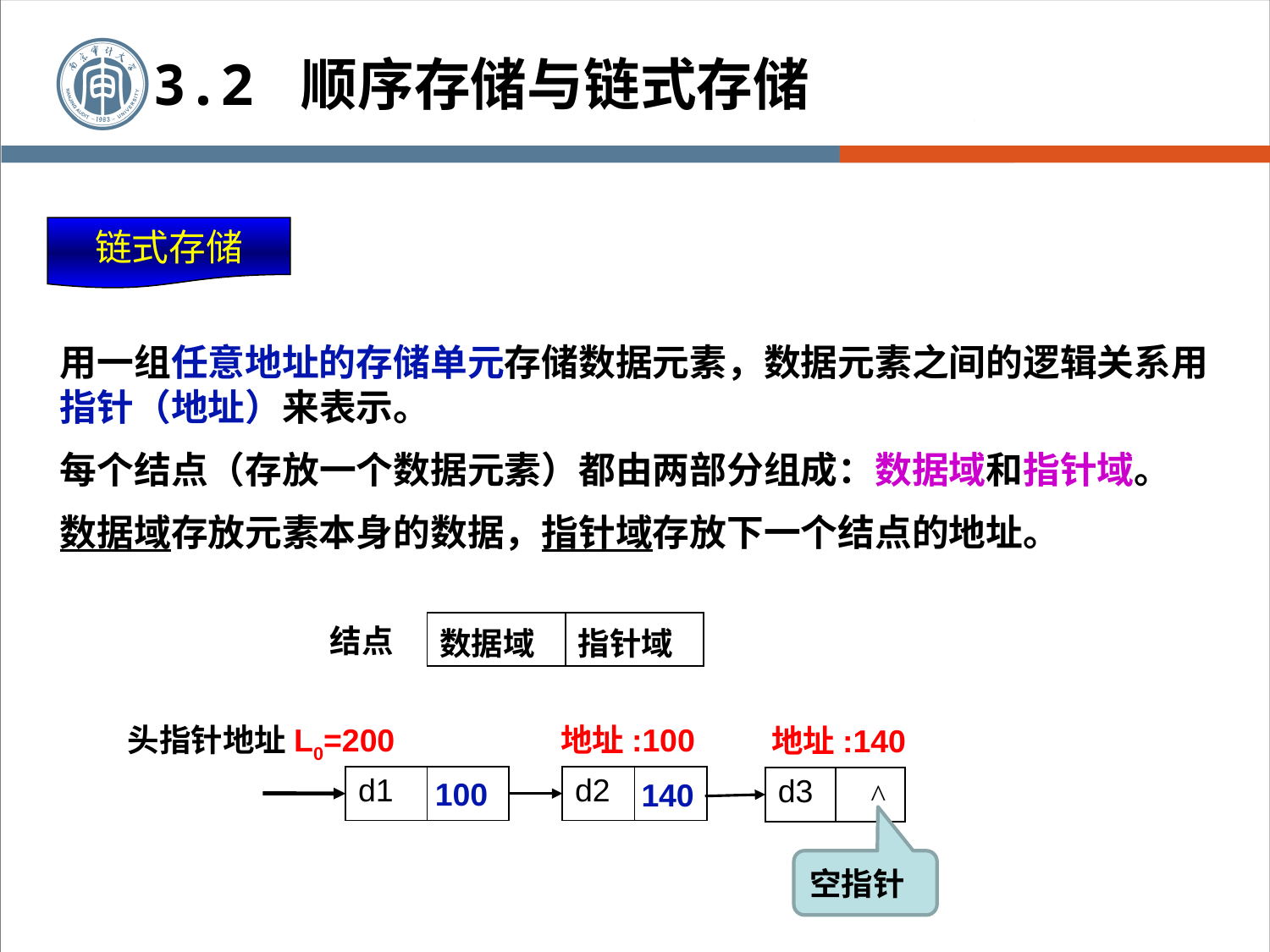

3.2 顺序存储与链式存储
链式存储
用一组任意地址的存储单元存储数据元素，数据元素之间的逻辑关系用指针（地址）来表示。
每个结点（存放一个数据元素）都由两部分组成：数据域和指针域。
数据域存放元素本身的数据，指针域存放下一个结点的地址。
| 数据域 | 指针域 |
| --- | --- |
结点
地址:100
头指针地址L0=200
地址:140
| d1 |  |
| --- | --- |
| d2 |  |
| --- | --- |
| d3 |  |
| --- | --- |
100
^
140
空指针